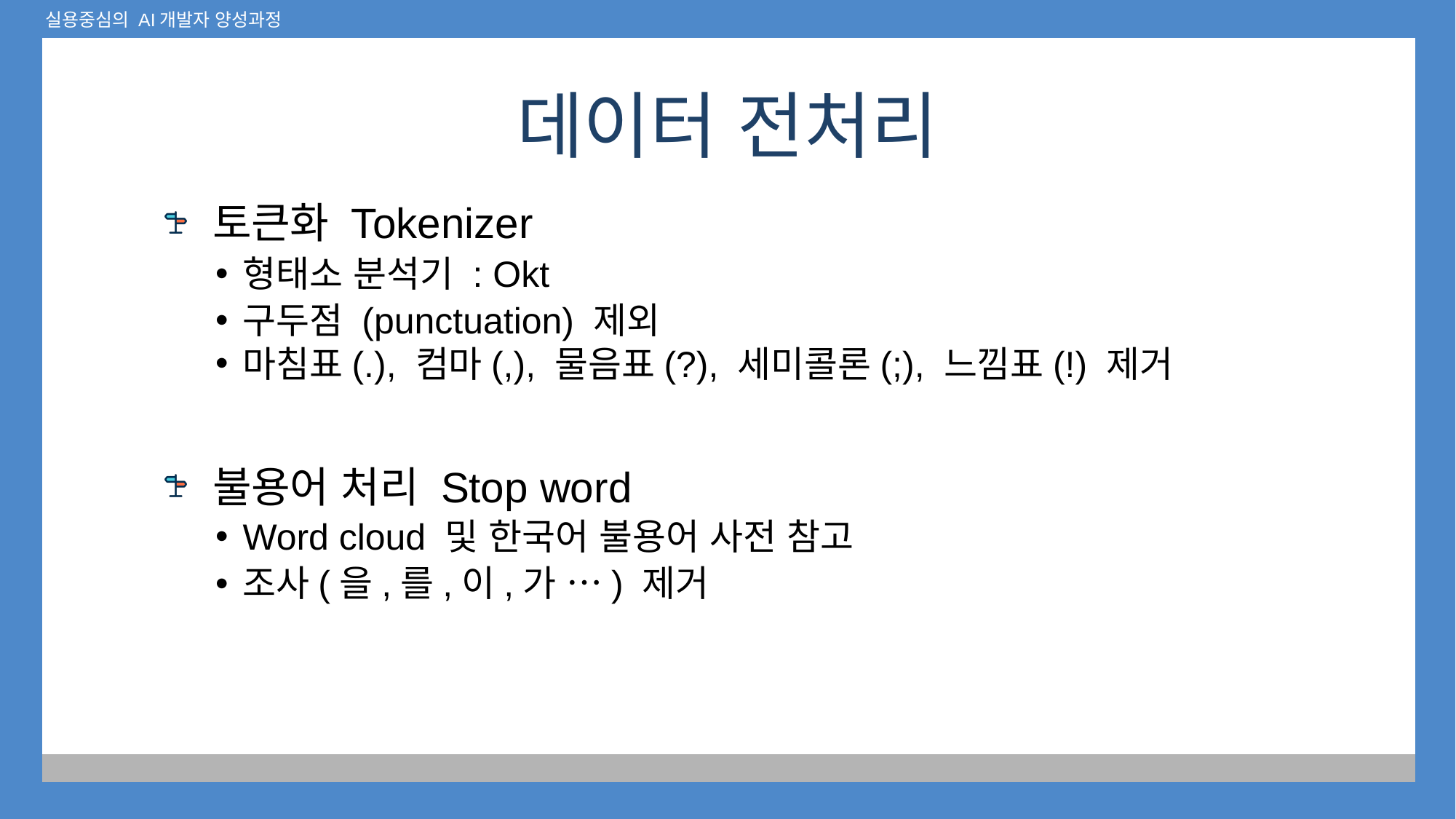

# 데이터 전처리
 토큰화 Tokenizer
형태소 분석기 : Okt
구두점 (punctuation) 제외
마침표(.), 컴마(,), 물음표(?), 세미콜론(;), 느낌표(!) 제거

 불용어 처리 Stop word
Word cloud 및 한국어 불용어 사전 참고
조사(을,를,이,가 …) 제거